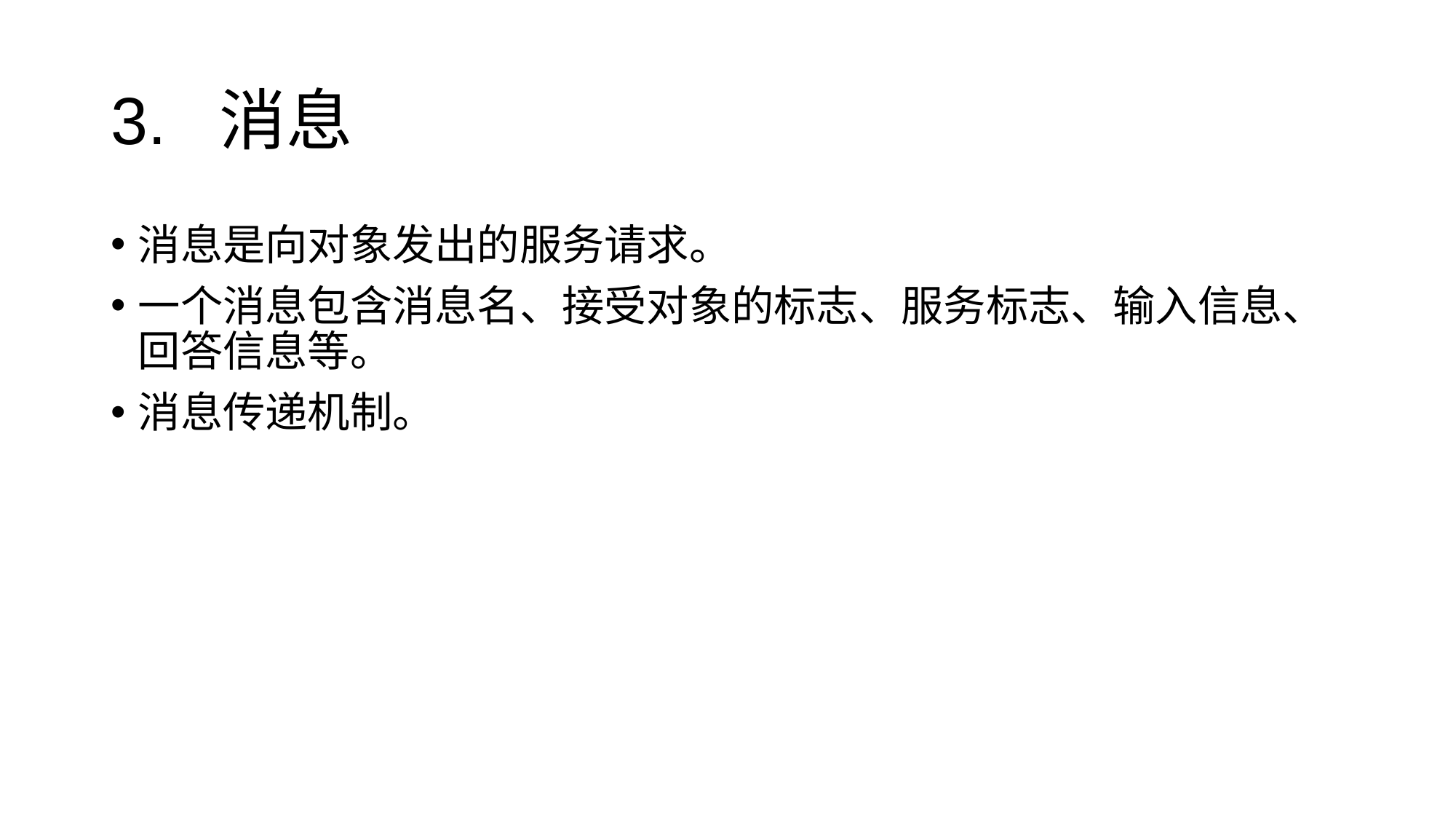

# 3.  消息
消息是向对象发出的服务请求。
一个消息包含消息名、接受对象的标志、服务标志、输入信息、回答信息等。
消息传递机制。